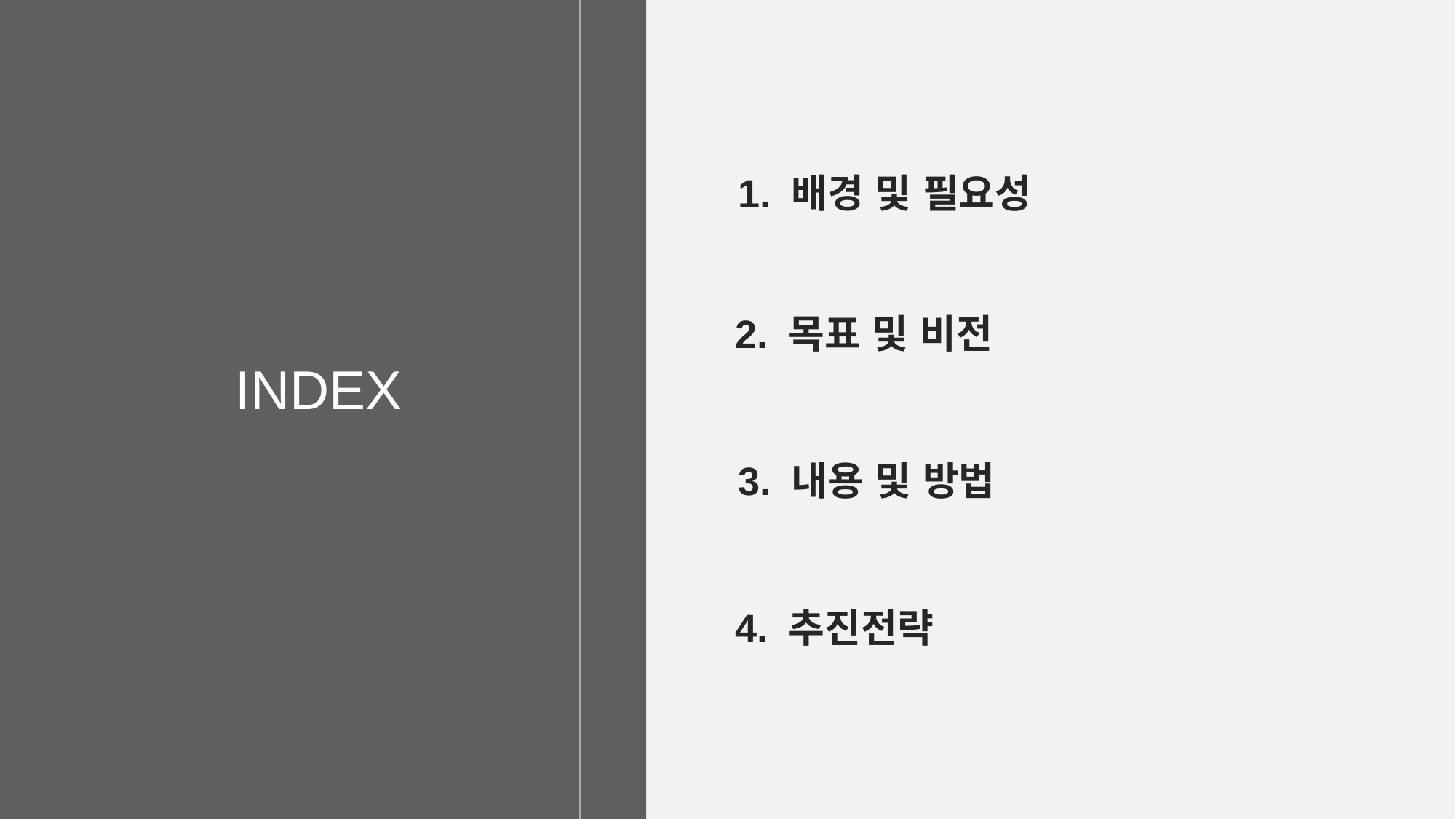

1. 배경 및 필요성
2. 목표 및 비전
INDEX
3. 내용 및 방법
4. 추진전략